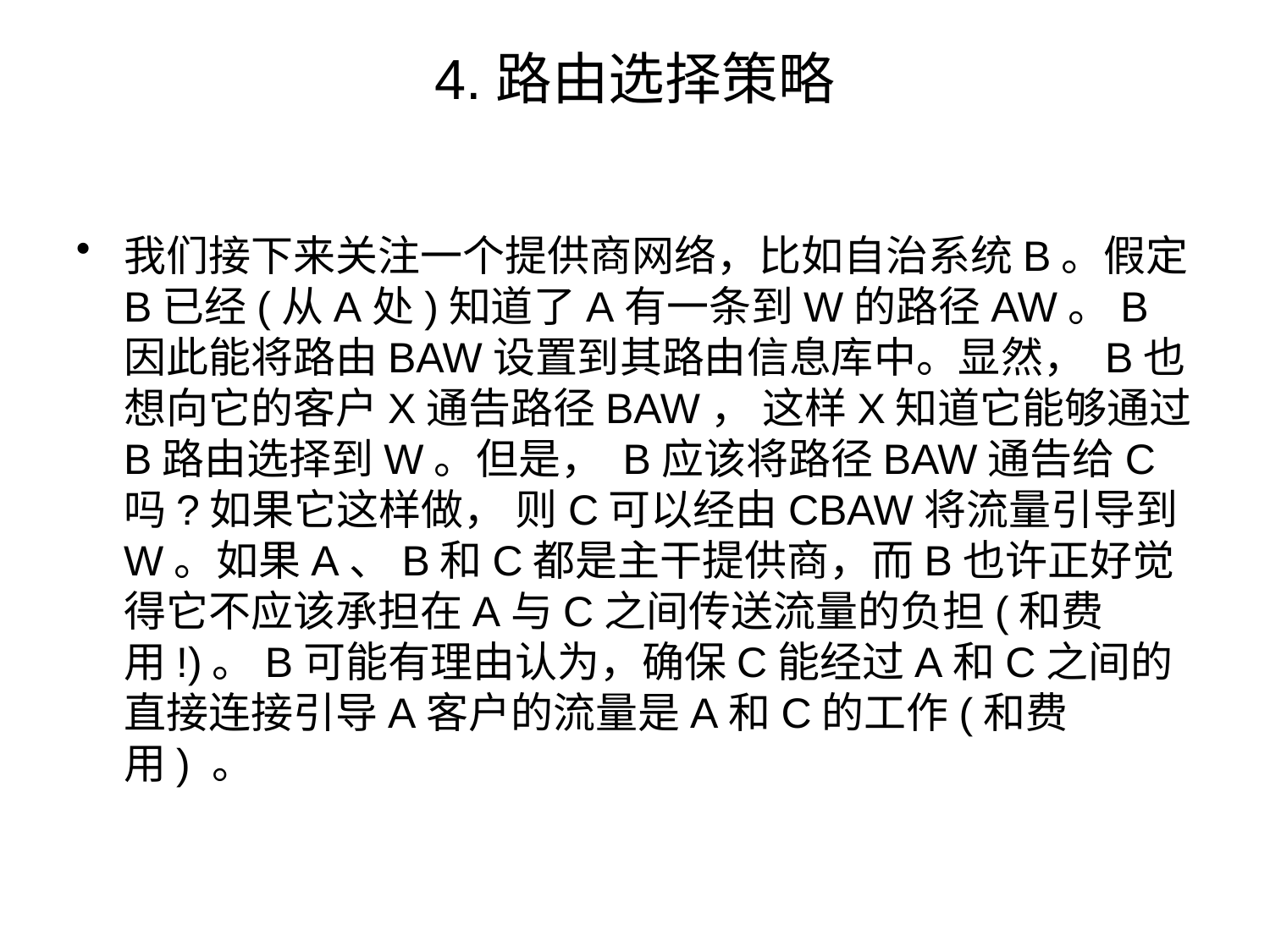

# 4.路由选择策略
我们接下来关注一个提供商网络，比如自治系统B。假定B已经(从A处)知道了A有一条到W的路径AW。B因此能将路由BAW设置到其路由信息库中。显然， B也想向它的客户X通告路径BAW， 这样X知道它能够通过B路由选择到W。但是， B应该将路径BAW通告给C吗?如果它这样做， 则C可以经由CBAW将流量引导到W。如果A、B和C都是主干提供商，而B也许正好觉得它不应该承担在A与C之间传送流量的负担(和费用!)。B可能有理由认为，确保C能经过A和C之间的直接连接引导A客户的流量是A和C的工作(和费用) 。